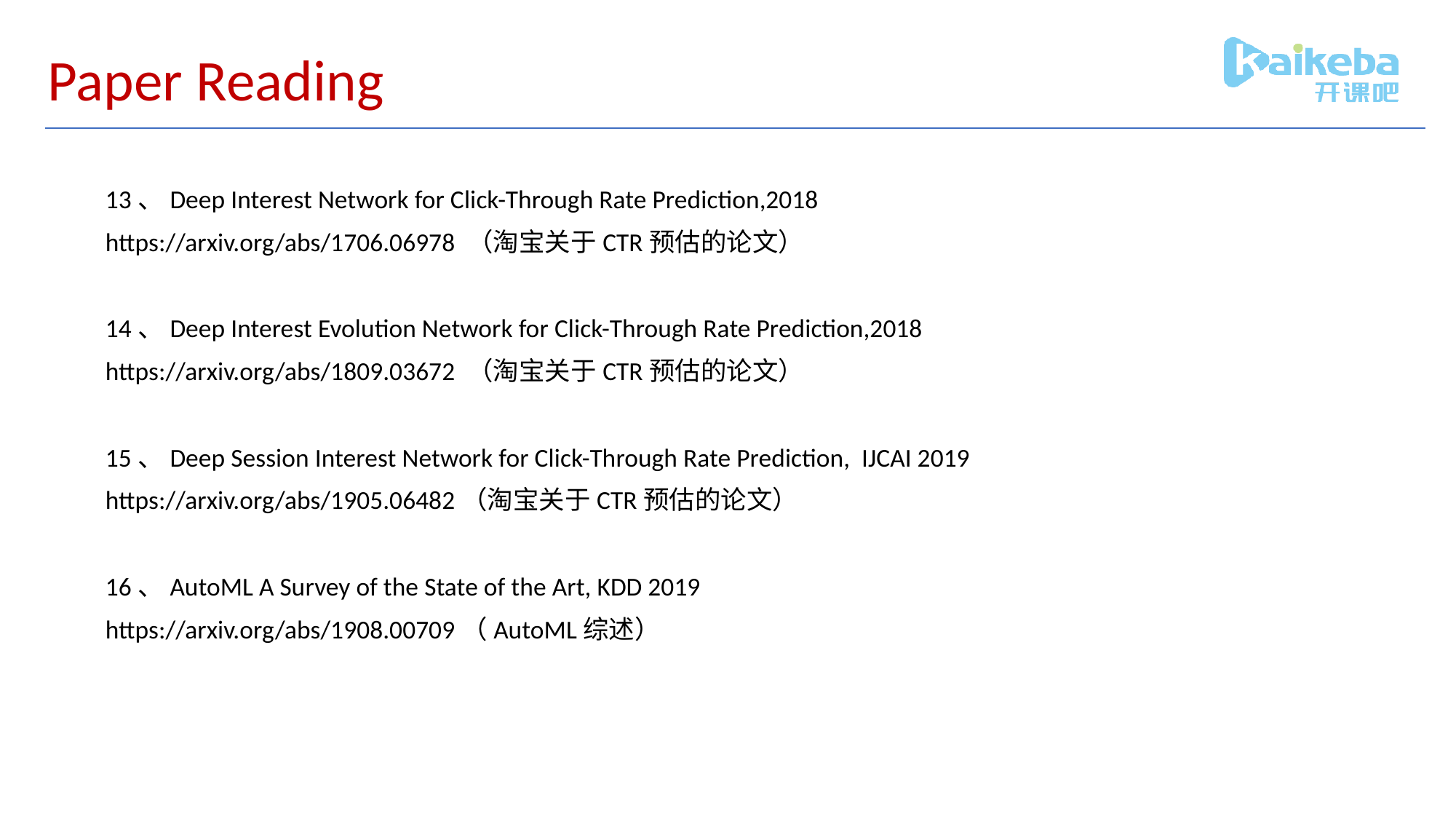

# Paper Reading
13、Deep Interest Network for Click-Through Rate Prediction,2018
https://arxiv.org/abs/1706.06978 （淘宝关于CTR预估的论文）

14、Deep Interest Evolution Network for Click-Through Rate Prediction,2018
https://arxiv.org/abs/1809.03672 （淘宝关于CTR预估的论文）

15、Deep Session Interest Network for Click-Through Rate Prediction,  IJCAI 2019
https://arxiv.org/abs/1905.06482（淘宝关于CTR预估的论文）

16、AutoML A Survey of the State of the Art, KDD 2019
https://arxiv.org/abs/1908.00709（AutoML综述）